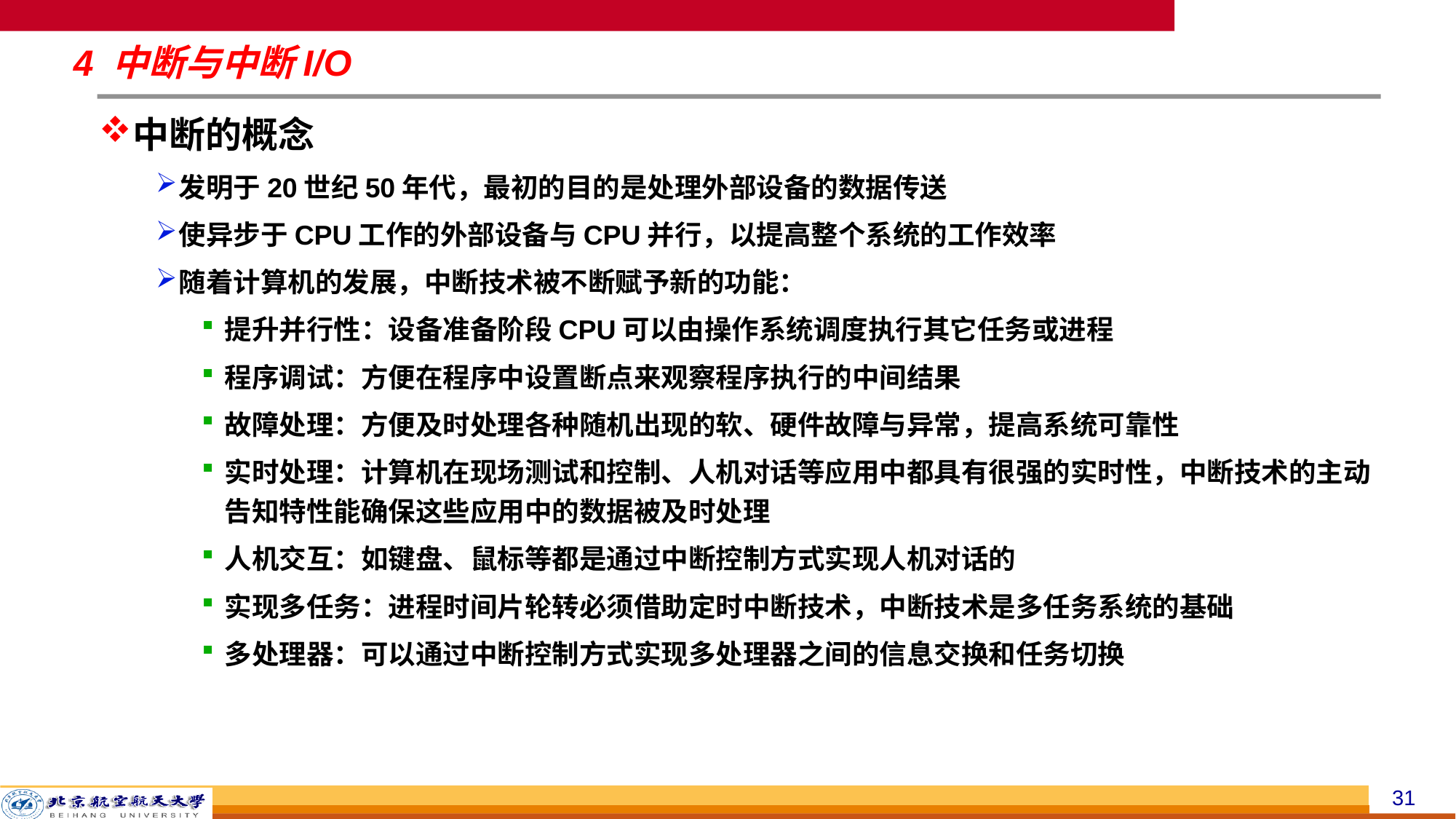

# 4 中断与中断I/O
中断的概念
发明于20世纪50年代，最初的目的是处理外部设备的数据传送
使异步于CPU工作的外部设备与CPU并行，以提高整个系统的工作效率
随着计算机的发展，中断技术被不断赋予新的功能：
提升并行性：设备准备阶段CPU可以由操作系统调度执行其它任务或进程
程序调试：方便在程序中设置断点来观察程序执行的中间结果
故障处理：方便及时处理各种随机出现的软、硬件故障与异常，提高系统可靠性
实时处理：计算机在现场测试和控制、人机对话等应用中都具有很强的实时性，中断技术的主动告知特性能确保这些应用中的数据被及时处理
人机交互：如键盘、鼠标等都是通过中断控制方式实现人机对话的
实现多任务：进程时间片轮转必须借助定时中断技术，中断技术是多任务系统的基础
多处理器：可以通过中断控制方式实现多处理器之间的信息交换和任务切换